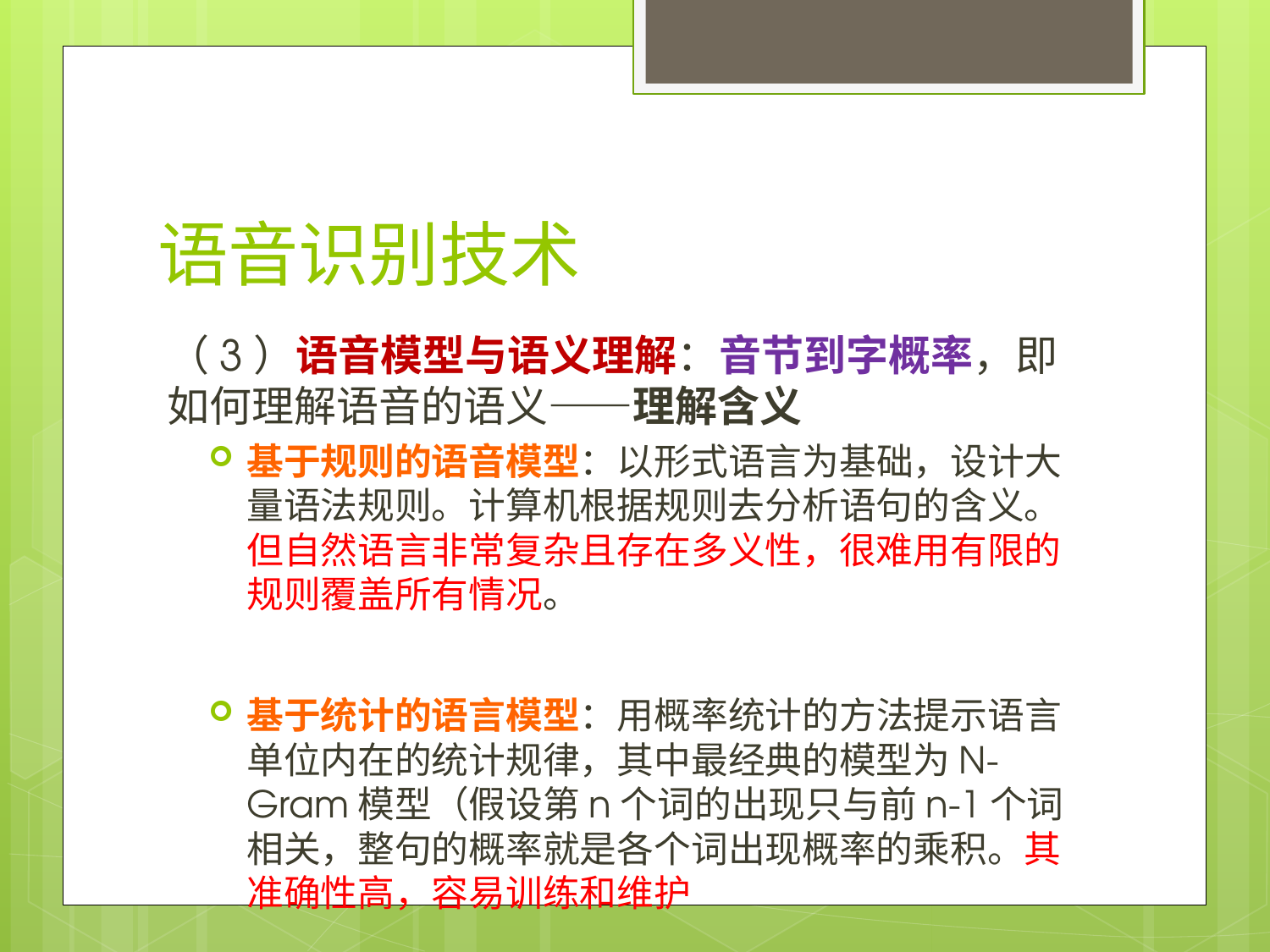

# 语音识别技术
（3）语音模型与语义理解：音节到字概率，即如何理解语音的语义——理解含义
基于规则的语音模型：以形式语言为基础，设计大量语法规则。计算机根据规则去分析语句的含义。但自然语言非常复杂且存在多义性，很难用有限的规则覆盖所有情况。

基于统计的语言模型：用概率统计的方法提示语言单位内在的统计规律，其中最经典的模型为N-Gram模型（假设第n个词的出现只与前n-1个词相关，整句的概率就是各个词出现概率的乘积。其准确性高，容易训练和维护